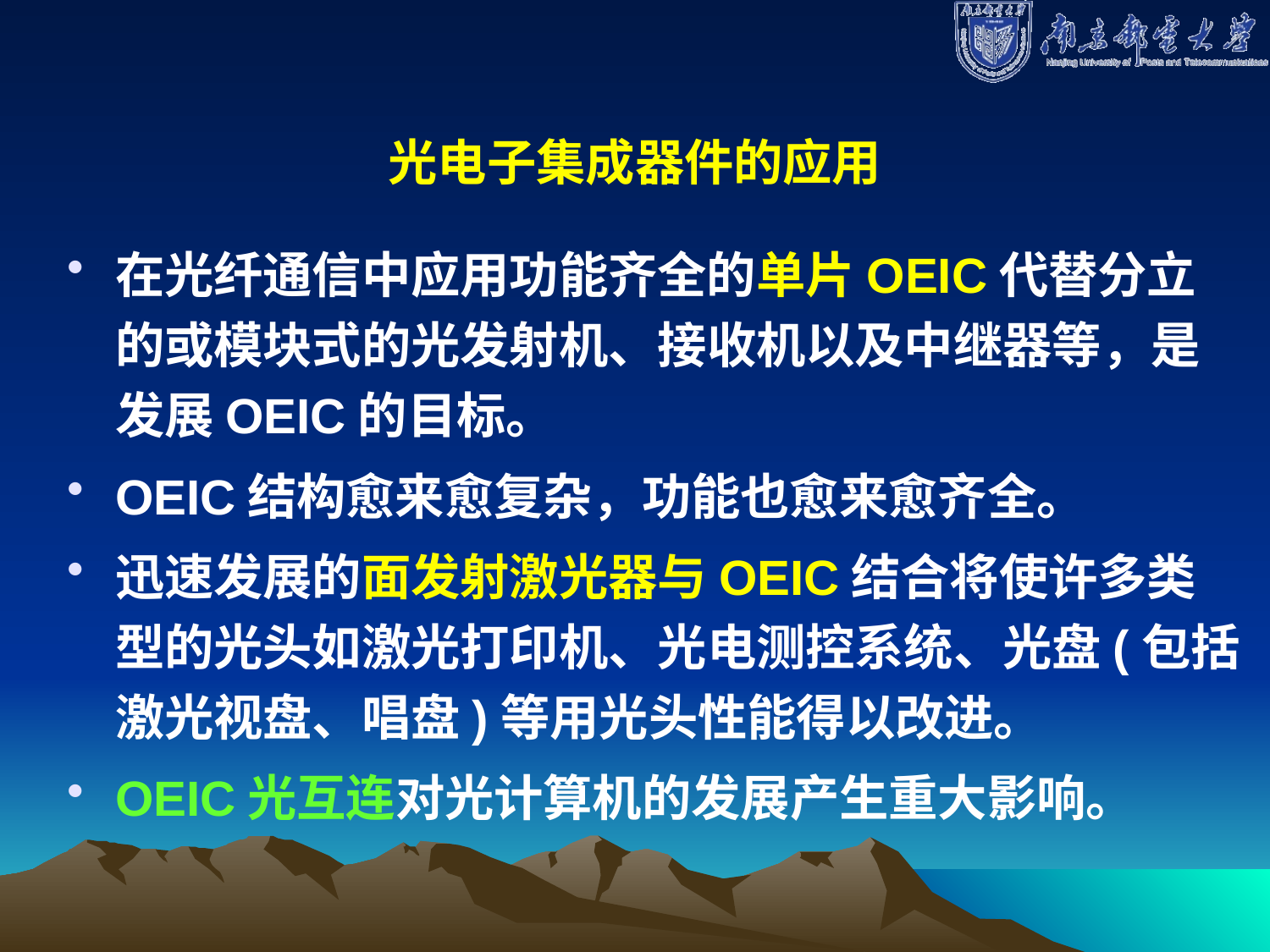

# 光电子集成器件的应用
在光纤通信中应用功能齐全的单片OEIC代替分立的或模块式的光发射机、接收机以及中继器等，是发展OEIC的目标。
OEIC结构愈来愈复杂，功能也愈来愈齐全。
迅速发展的面发射激光器与OEIC结合将使许多类型的光头如激光打印机、光电测控系统、光盘(包括激光视盘、唱盘)等用光头性能得以改进。
OEIC光互连对光计算机的发展产生重大影响。

84